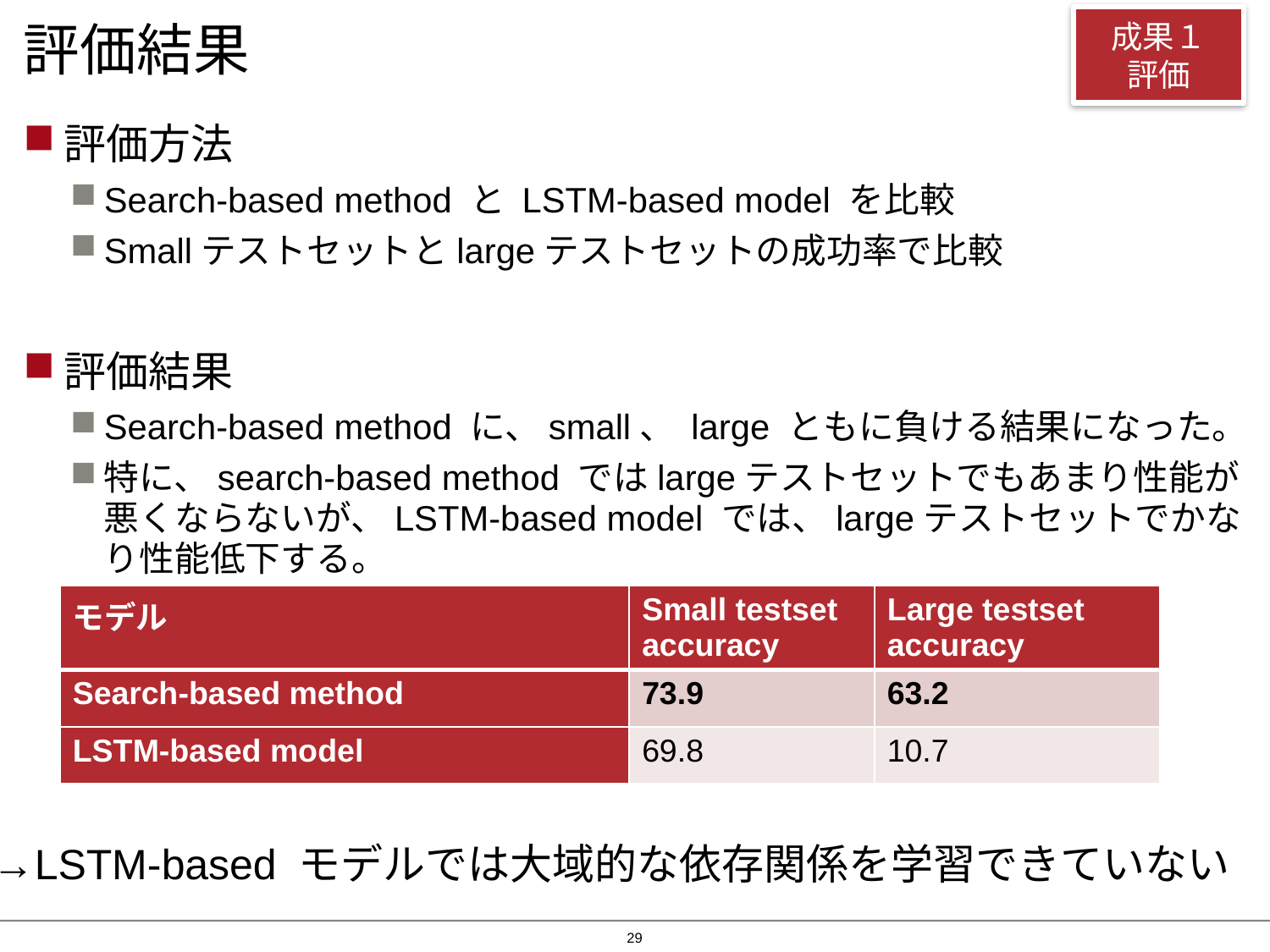

# 評価結果
成果１
評価
評価方法
Search-based method と LSTM-based model を比較
Smallテストセットとlargeテストセットの成功率で比較

評価結果
Search-based method に、small、 large ともに負ける結果になった。
特に、search-based method ではlargeテストセットでもあまり性能が悪くならないが、LSTM-based model では、largeテストセットでかなり性能低下する。

| モデル | Small testset accuracy | Large testset accuracy |
| --- | --- | --- |
| Search-based method | 73.9 | 63.2 |
| LSTM-based model | 69.8 | 10.7 |
 →LSTM-based モデルでは大域的な依存関係を学習できていない
29